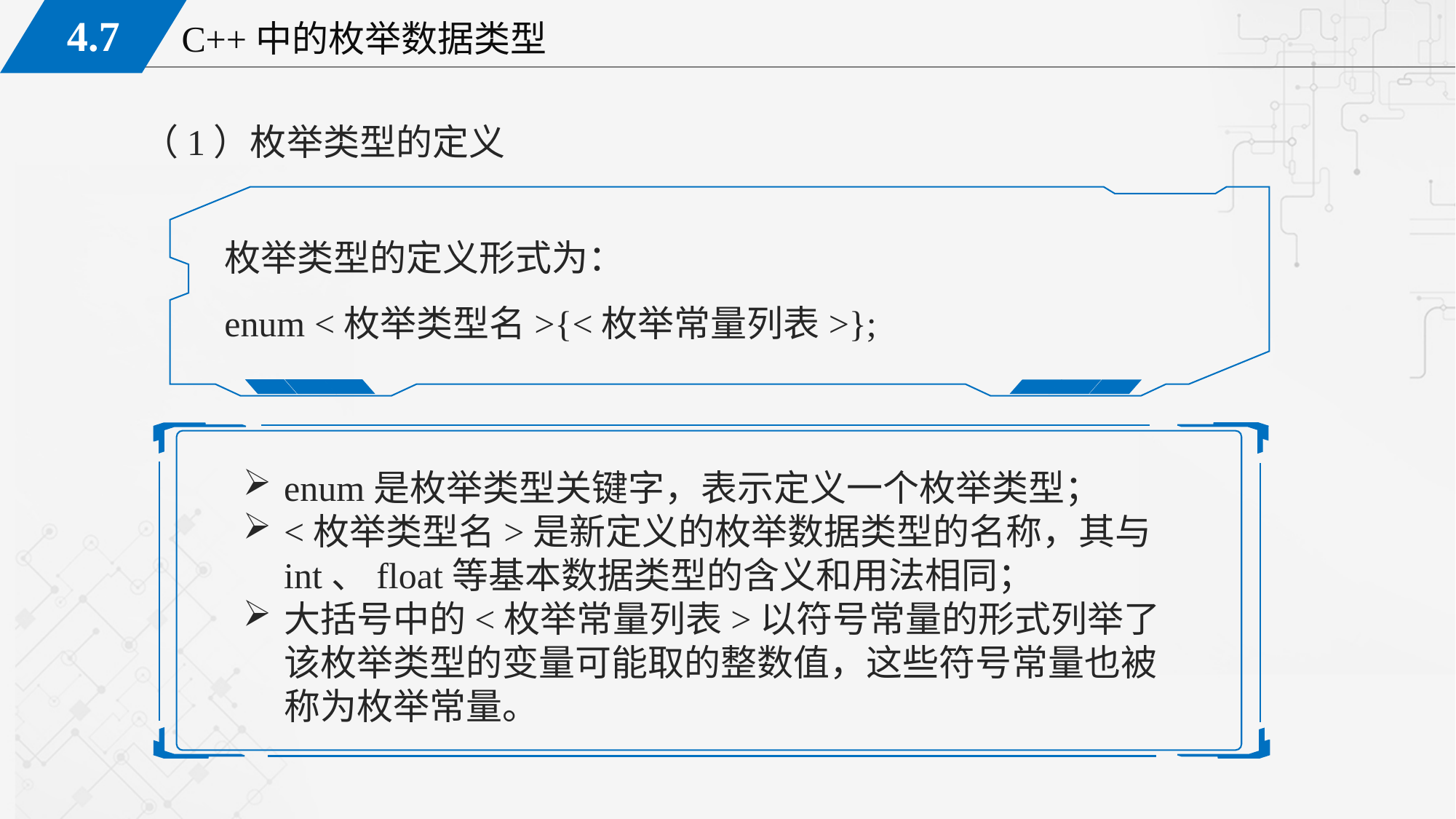

（1）枚举类型的定义

枚举类型的定义形式为：
enum <枚举类型名>{<枚举常量列表>};

enum是枚举类型关键字，表示定义一个枚举类型；
<枚举类型名>是新定义的枚举数据类型的名称，其与int、float等基本数据类型的含义和用法相同；
大括号中的<枚举常量列表>以符号常量的形式列举了该枚举类型的变量可能取的整数值，这些符号常量也被称为枚举常量。